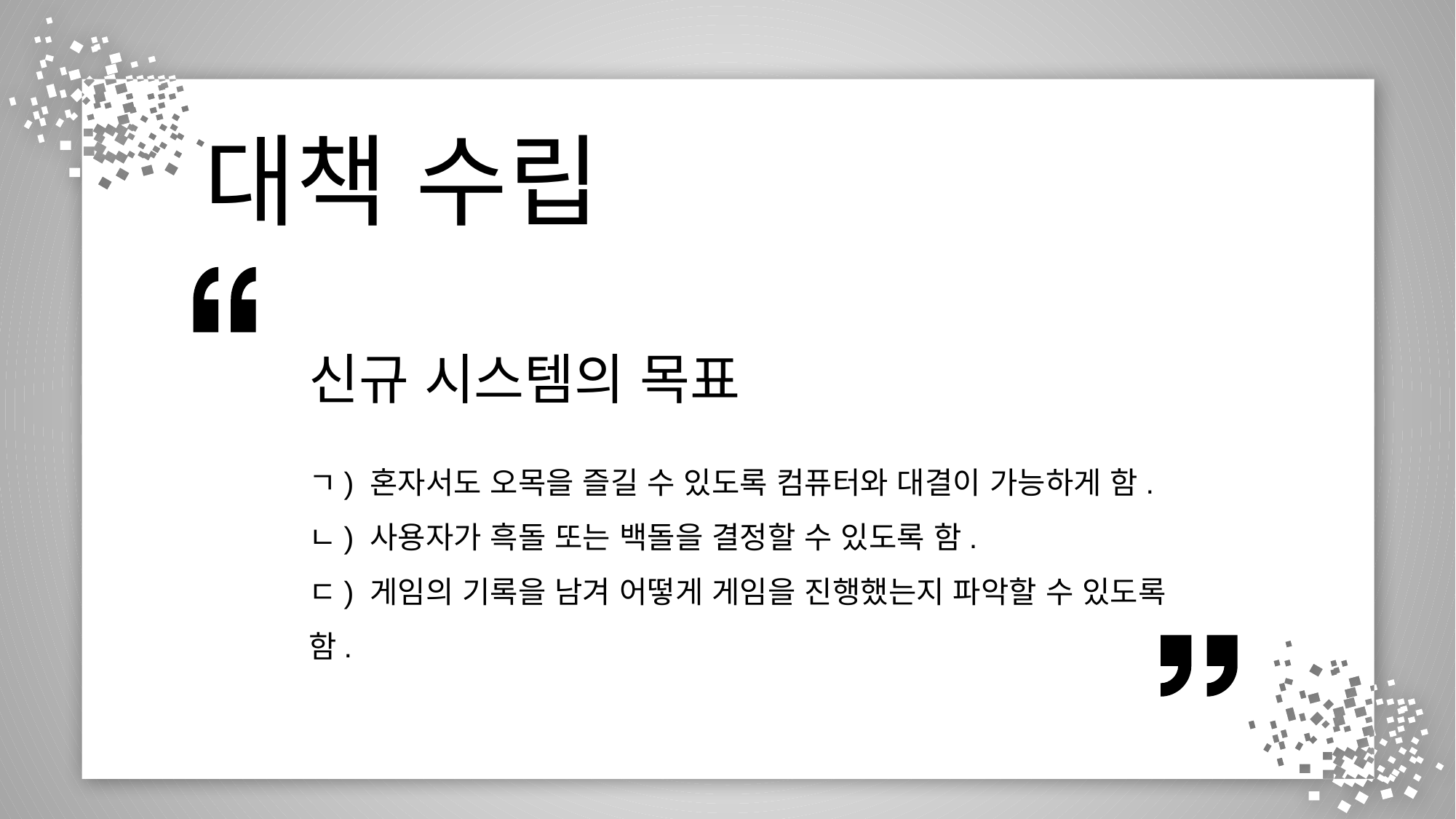

#
대책 수립

신규 시스템의 목표
ㄱ) 혼자서도 오목을 즐길 수 있도록 컴퓨터와 대결이 가능하게 함.
ㄴ) 사용자가 흑돌 또는 백돌을 결정할 수 있도록 함.
ㄷ) 게임의 기록을 남겨 어떻게 게임을 진행했는지 파악할 수 있도록 함.